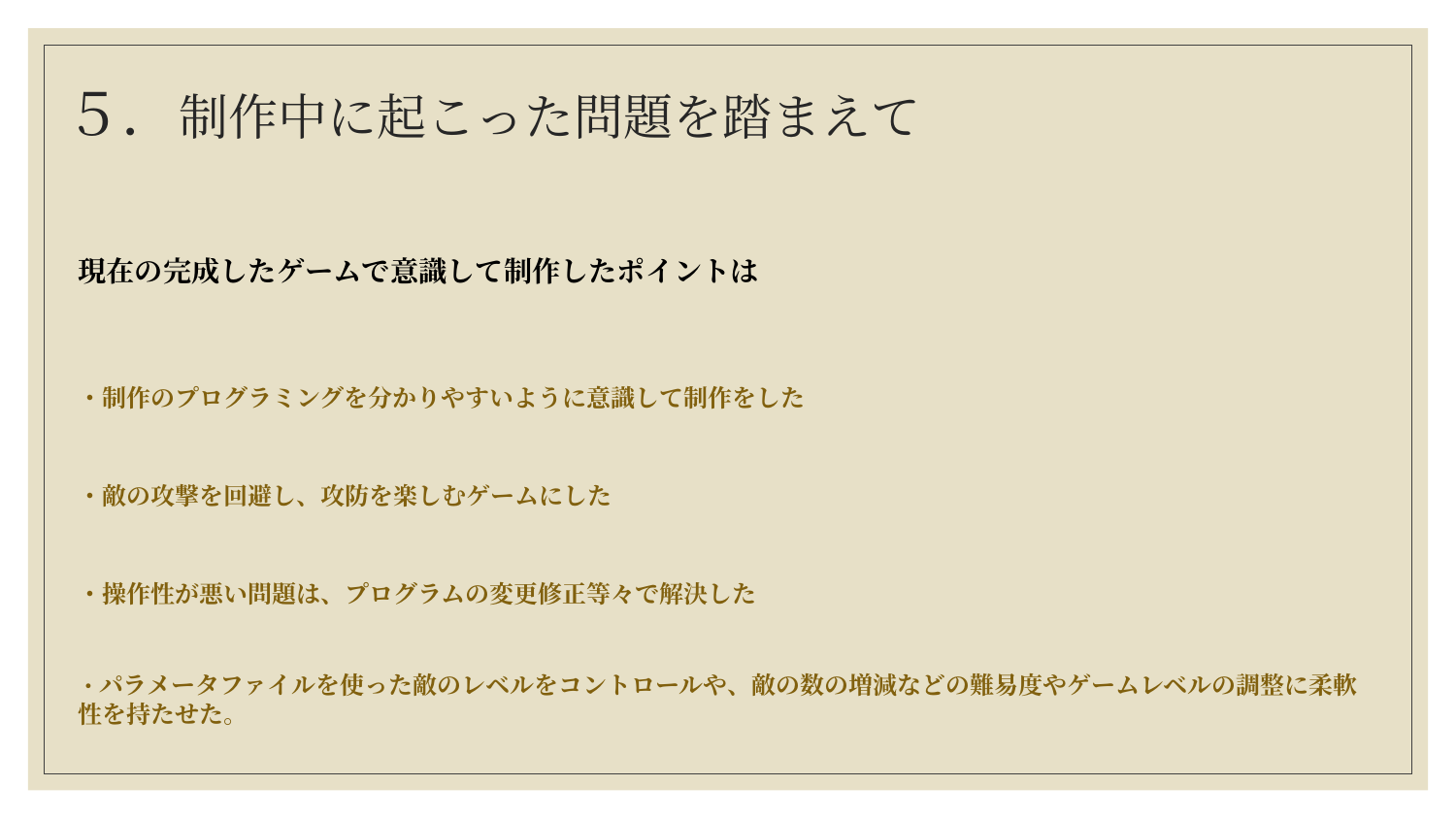

# ５．制作中に起こった問題を踏まえて
現在の完成したゲームで意識して制作したポイントは

・制作のプログラミングを分かりやすいように意識して制作をした

・敵の攻撃を回避し、攻防を楽しむゲームにした

・操作性が悪い問題は、プログラムの変更修正等々で解決した

・パラメータファイルを使った敵のレベルをコントロールや、敵の数の増減などの難易度やゲームレベルの調整に柔軟性を持たせた。